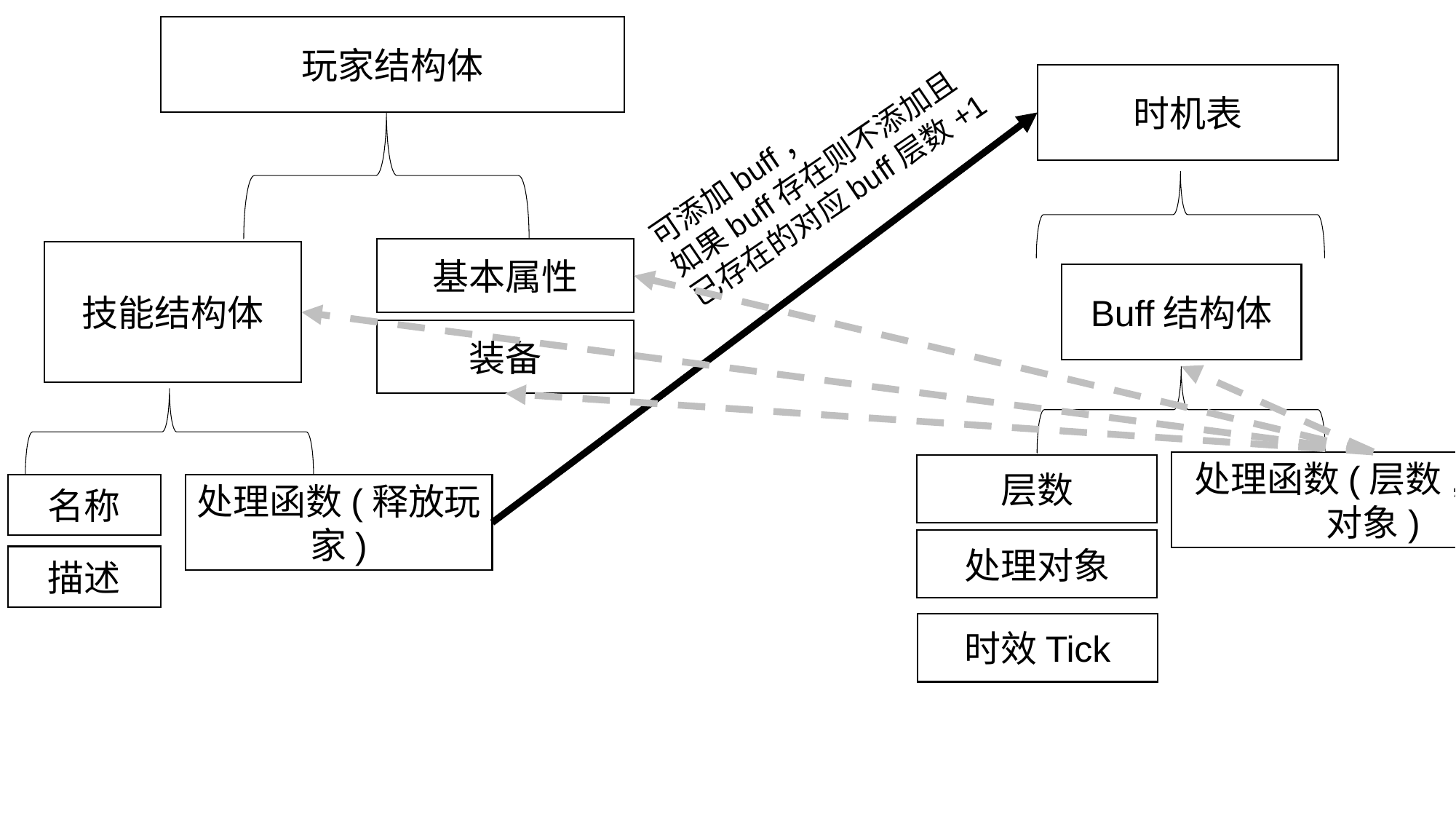

玩家结构体

时机表

可添加buff，
如果buff存在则不添加且
已存在的对应buff层数+1
基本属性
技能结构体
Buff结构体

装备
处理函数(层数, 处理对象)
层数
名称
处理函数(释放玩家)
处理对象
描述
时效Tick